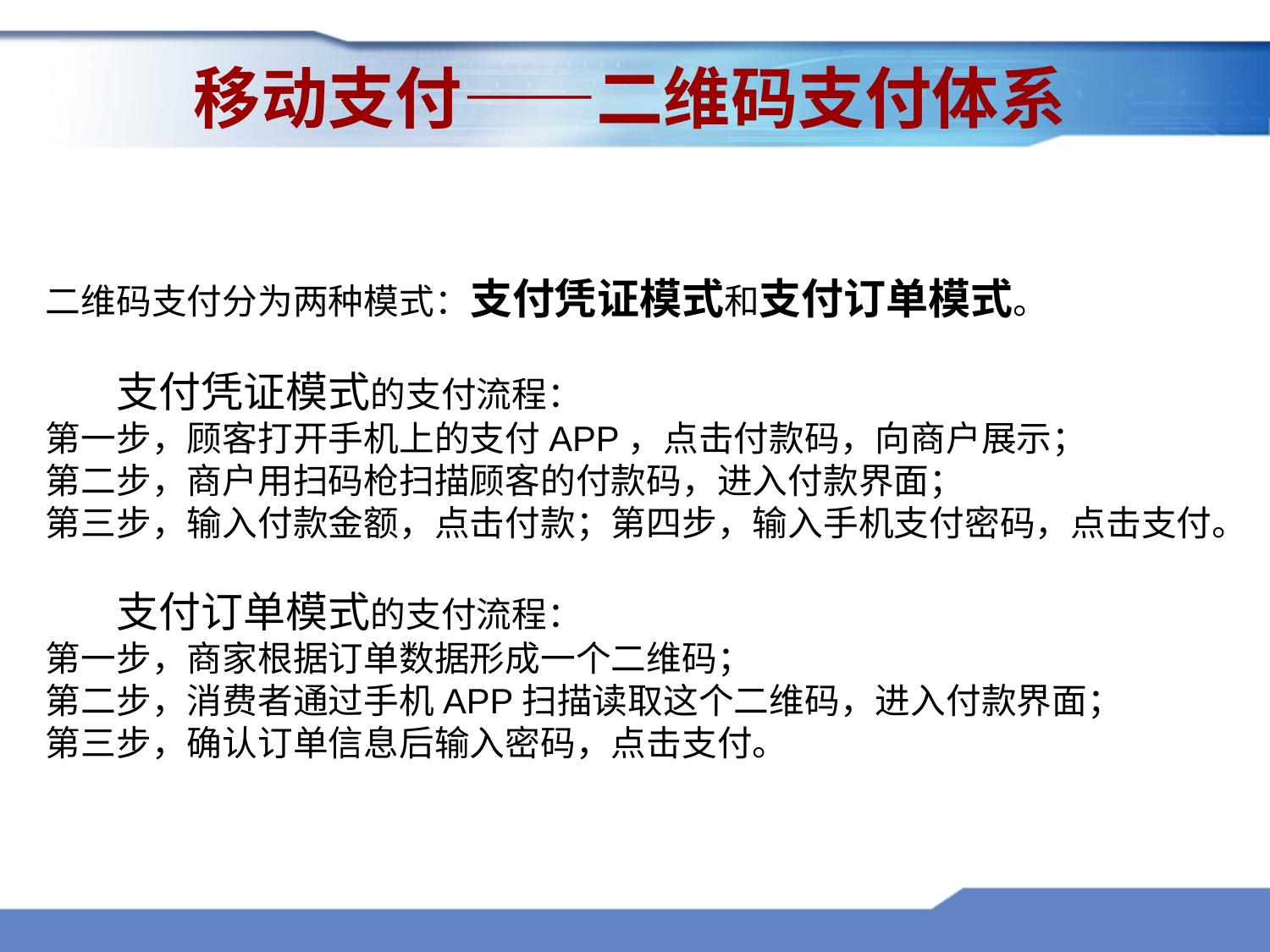

移动支付——二维码支付体系
二维码支付分为两种模式：支付凭证模式和支付订单模式。
　　支付凭证模式的支付流程：
第一步，顾客打开手机上的支付APP，点击付款码，向商户展示；
第二步，商户用扫码枪扫描顾客的付款码，进入付款界面；
第三步，输入付款金额，点击付款；第四步，输入手机支付密码，点击支付。
　　支付订单模式的支付流程：
第一步，商家根据订单数据形成一个二维码；
第二步，消费者通过手机APP扫描读取这个二维码，进入付款界面；
第三步，确认订单信息后输入密码，点击支付。